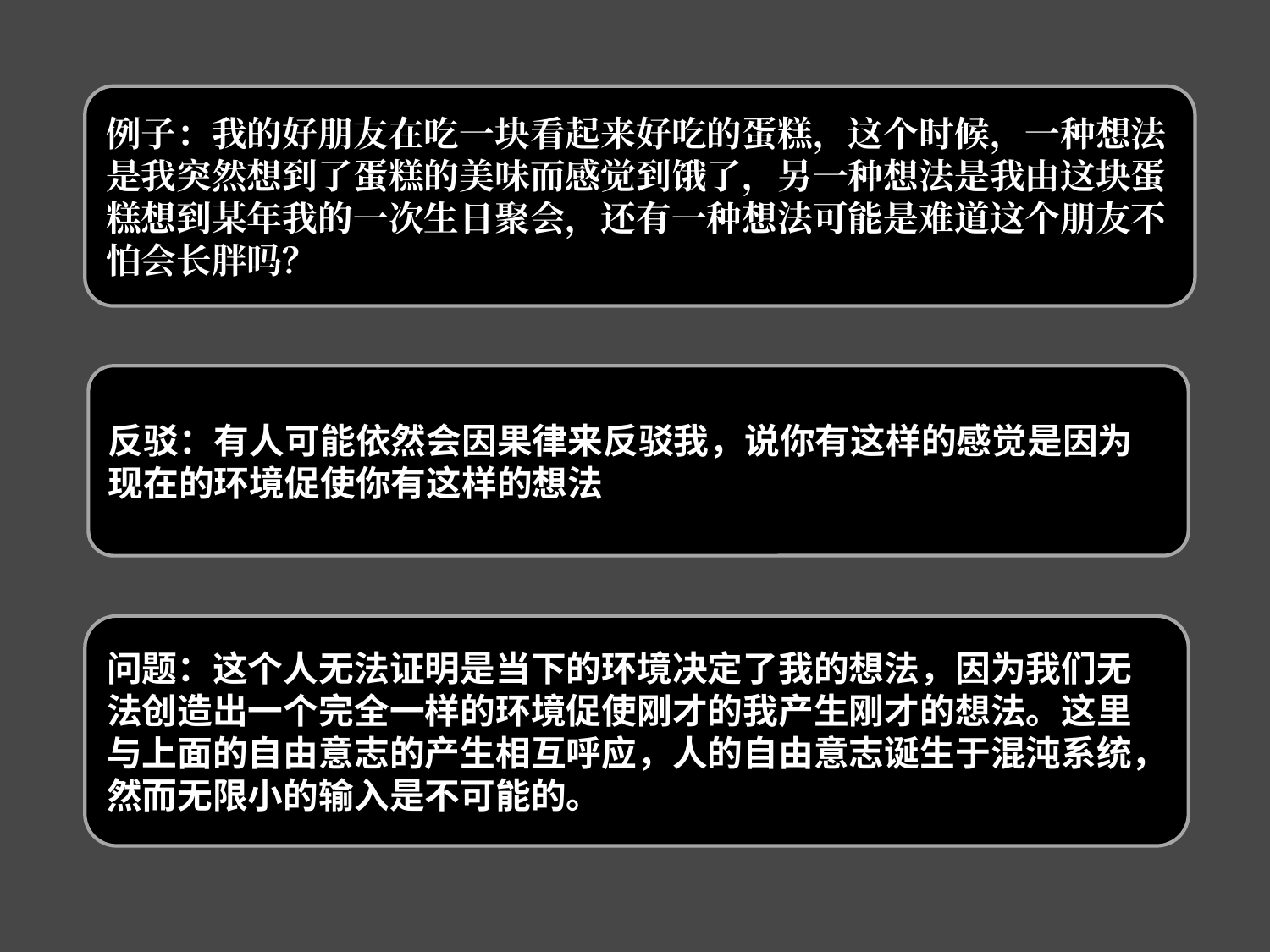

例子：我的好朋友在吃一块看起来好吃的蛋糕，这个时候，一种想法是我突然想到了蛋糕的美味而感觉到饿了，另一种想法是我由这块蛋糕想到某年我的一次生日聚会，还有一种想法可能是难道这个朋友不怕会长胖吗？
反驳：有人可能依然会因果律来反驳我，说你有这样的感觉是因为现在的环境促使你有这样的想法
问题：这个人无法证明是当下的环境决定了我的想法，因为我们无法创造出一个完全一样的环境促使刚才的我产生刚才的想法。这里与上面的自由意志的产生相互呼应，人的自由意志诞生于混沌系统，然而无限小的输入是不可能的。